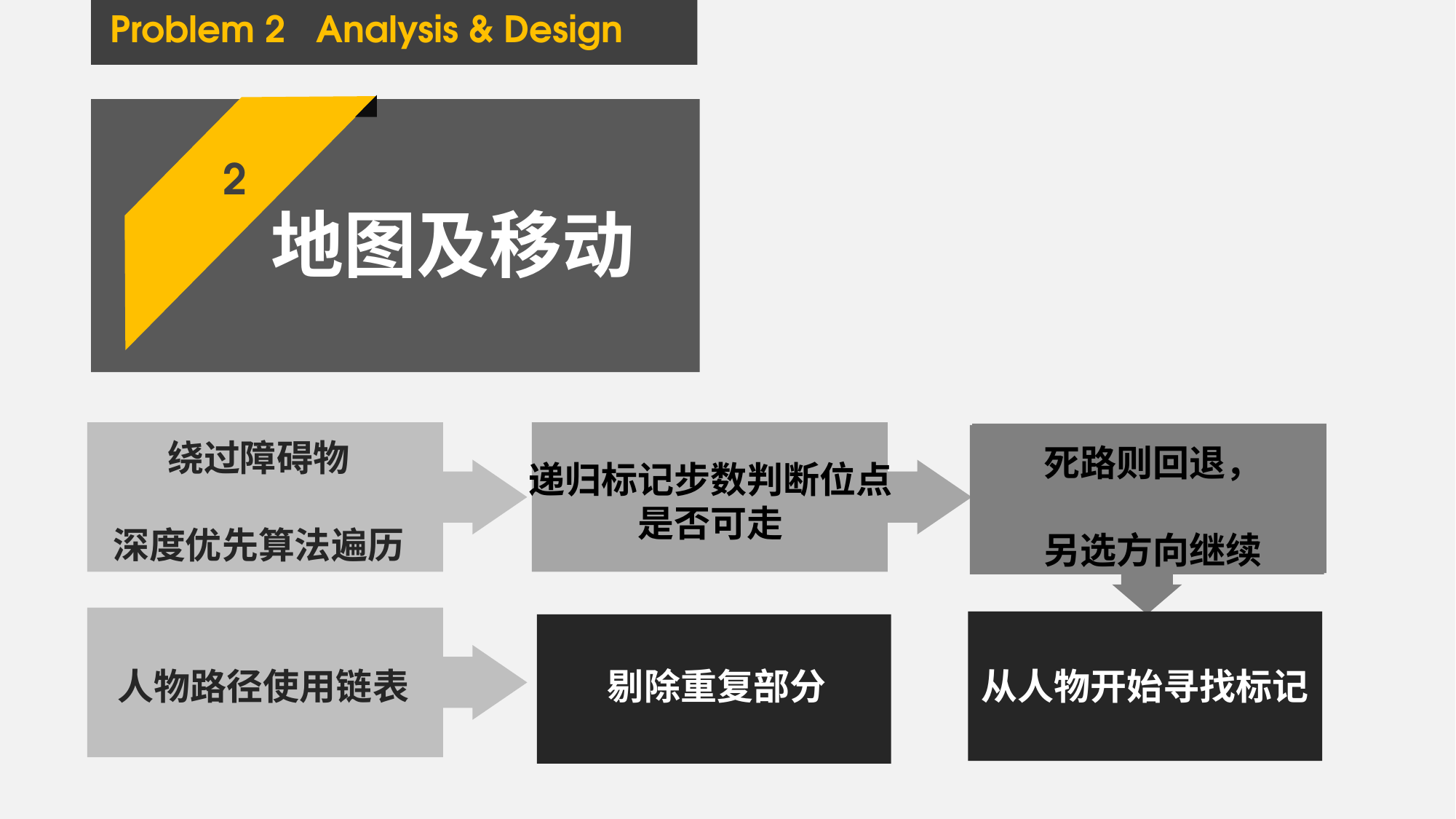

Problem 2   Analysis & Design

2
地图及移动

递归标记步数判断位点是否可走

绕过障碍物

深度优先算法遍历

死路则回退，

另选方向继续

人物路径使用链表

从人物开始寻找标记

剔除重复部分